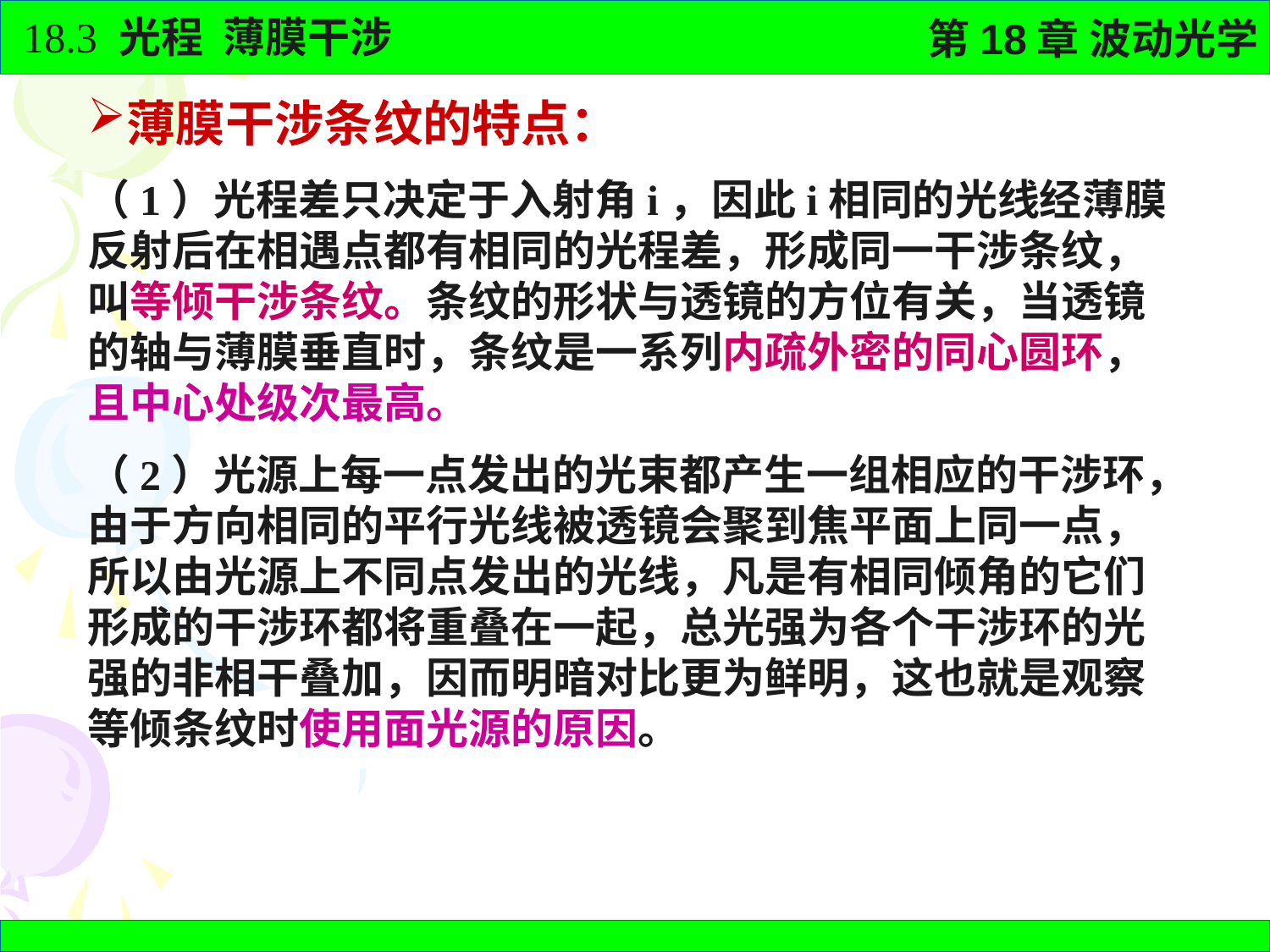

薄膜干涉条纹的特点：
（1）光程差只决定于入射角i，因此i相同的光线经薄膜反射后在相遇点都有相同的光程差，形成同一干涉条纹，叫等倾干涉条纹。条纹的形状与透镜的方位有关，当透镜的轴与薄膜垂直时，条纹是一系列内疏外密的同心圆环，且中心处级次最高。
（2）光源上每一点发出的光束都产生一组相应的干涉环，由于方向相同的平行光线被透镜会聚到焦平面上同一点，所以由光源上不同点发出的光线，凡是有相同倾角的它们形成的干涉环都将重叠在一起，总光强为各个干涉环的光强的非相干叠加，因而明暗对比更为鲜明，这也就是观察等倾条纹时使用面光源的原因。